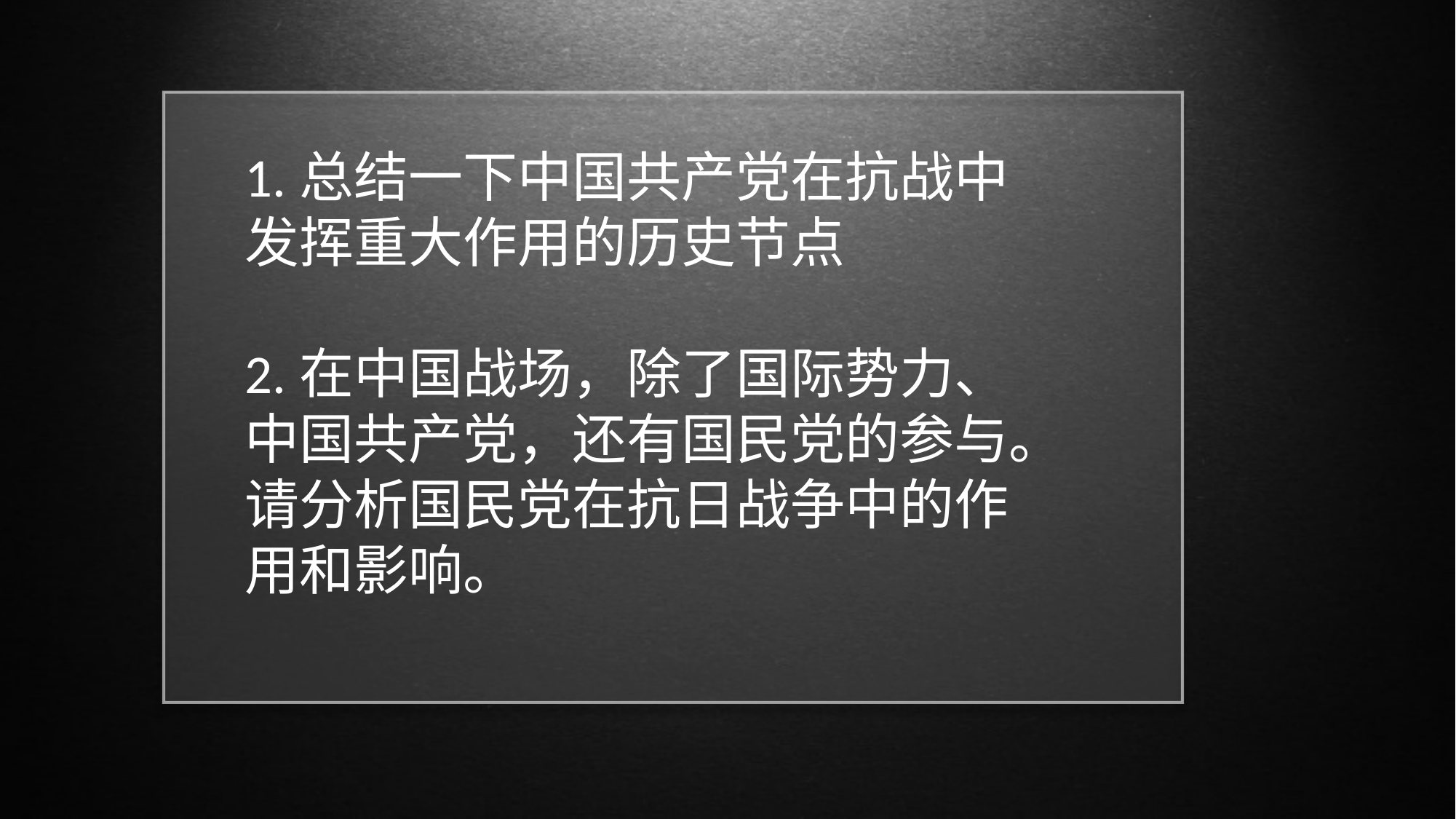

1.总结一下中国共产党在抗战中发挥重大作用的历史节点

2.在中国战场，除了国际势力、中国共产党，还有国民党的参与。请分析国民党在抗日战争中的作用和影响。